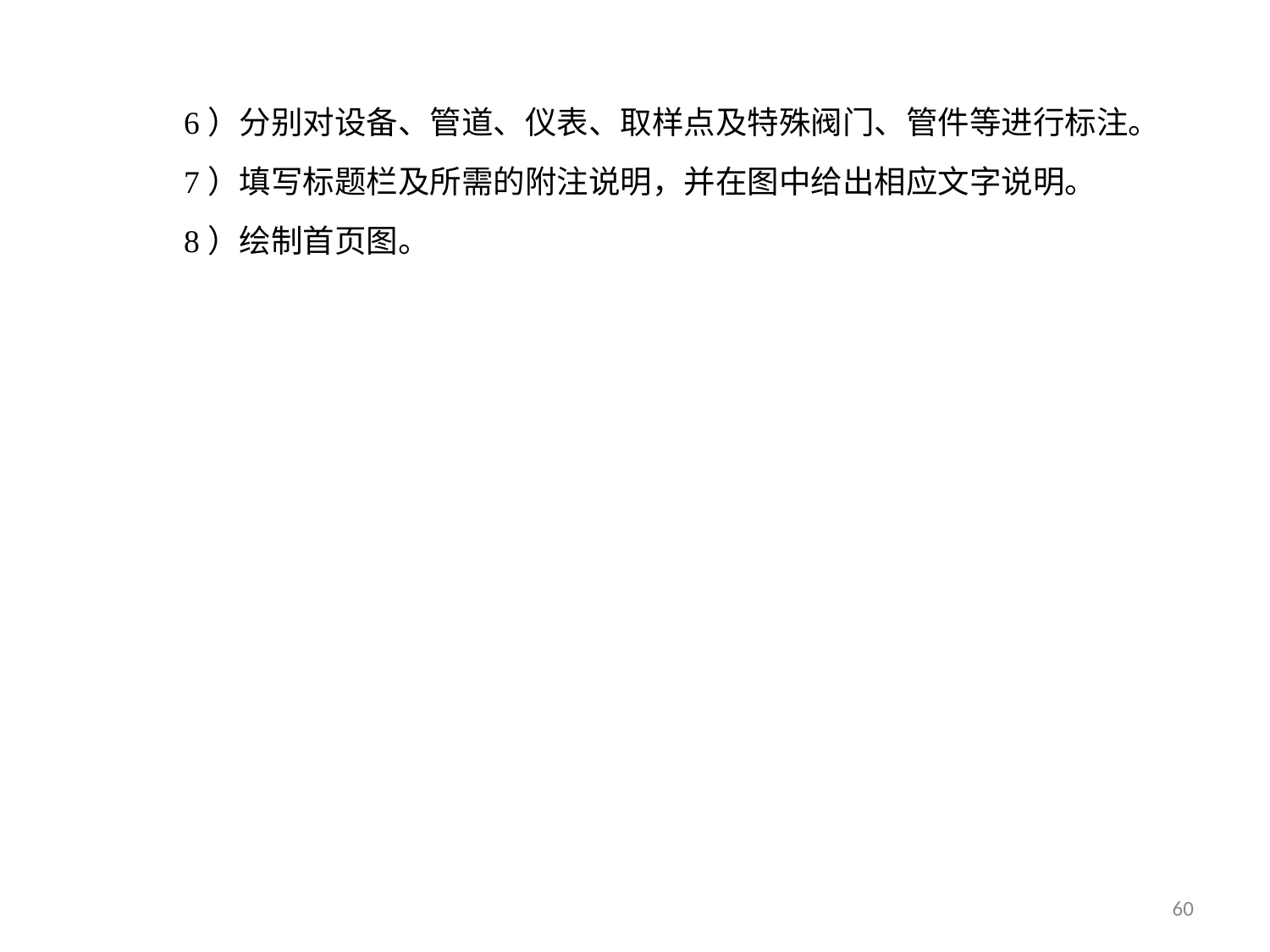

6）分别对设备、管道、仪表、取样点及特殊阀门、管件等进行标注。
       7）填写标题栏及所需的附注说明，并在图中给出相应文字说明。
       8）绘制首页图。

60